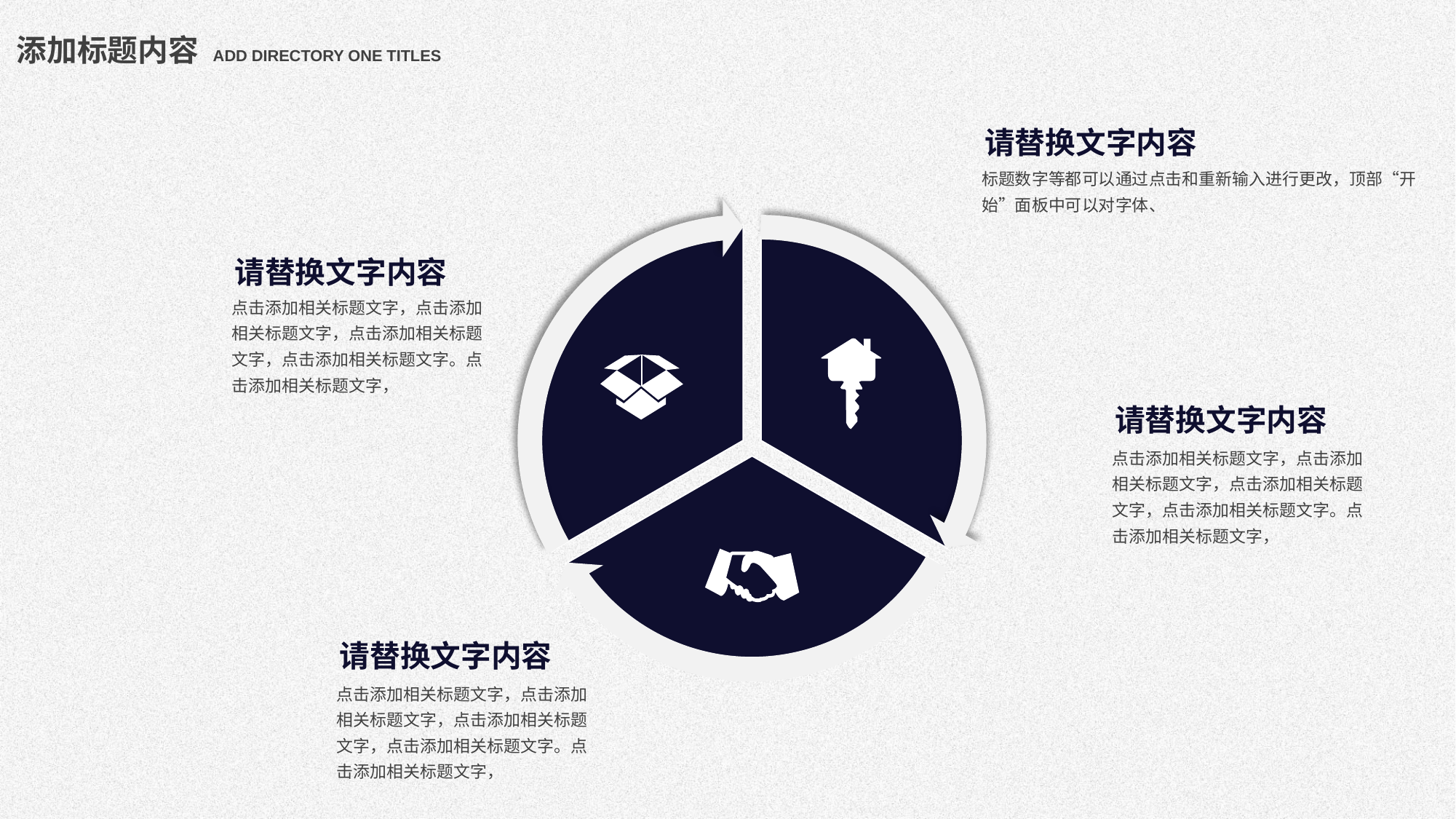

添加标题内容 ADD DIRECTORY ONE TITLES

请替换文字内容
标题数字等都可以通过点击和重新输入进行更改，顶部“开始”面板中可以对字体、

请替换文字内容
点击添加相关标题文字，点击添加相关标题文字，点击添加相关标题文字，点击添加相关标题文字。点击添加相关标题文字，

请替换文字内容
点击添加相关标题文字，点击添加相关标题文字，点击添加相关标题文字，点击添加相关标题文字。点击添加相关标题文字，

请替换文字内容
点击添加相关标题文字，点击添加相关标题文字，点击添加相关标题文字，点击添加相关标题文字。点击添加相关标题文字，